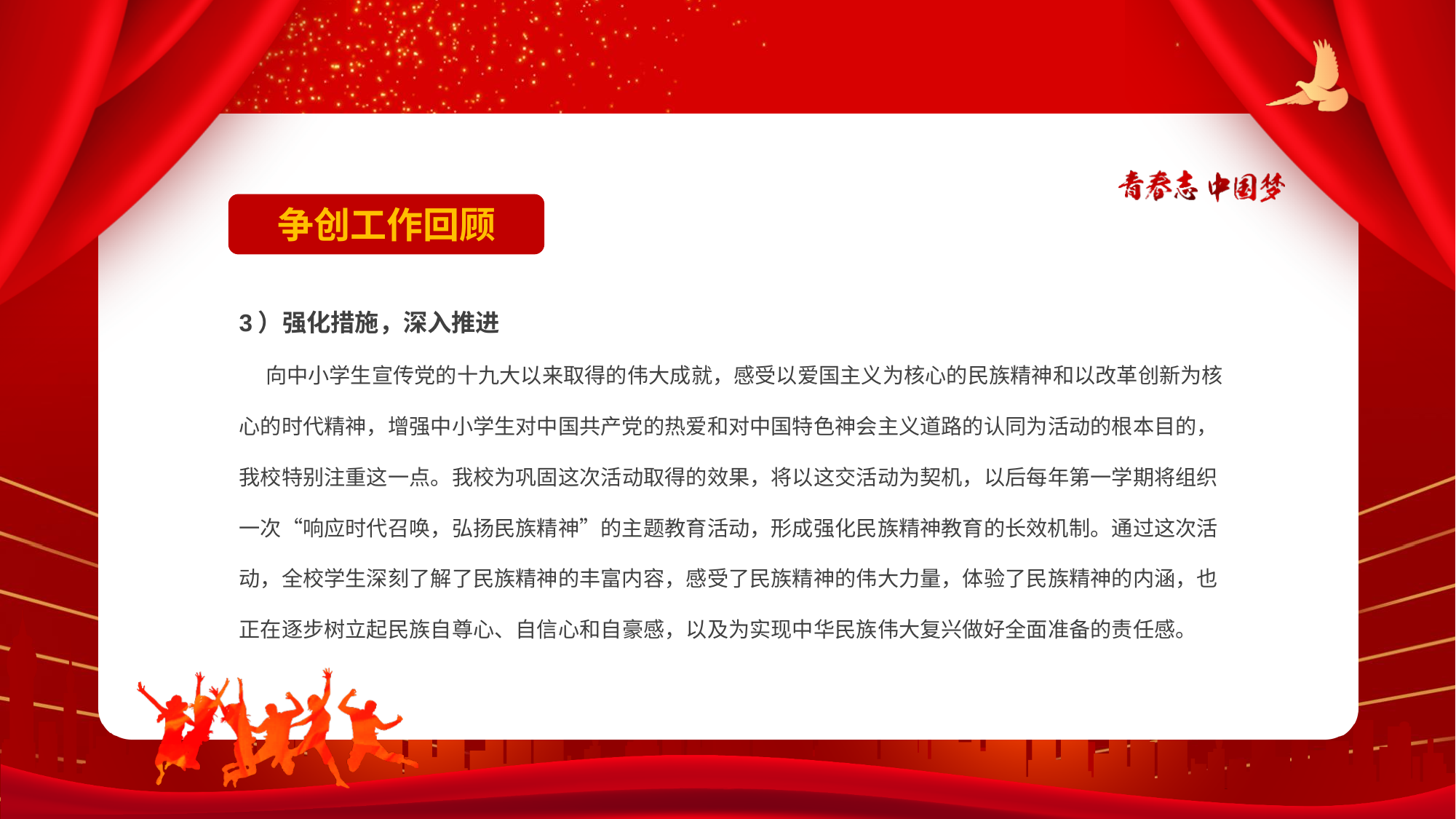

争创工作回顾
3）强化措施，深入推进
  向中小学生宣传党的十九大以来取得的伟大成就，感受以爱国主义为核心的民族精神和以改革创新为核心的时代精神，增强中小学生对中国共产党的热爱和对中国特色神会主义道路的认同为活动的根本目的，我校特别注重这一点。我校为巩固这次活动取得的效果，将以这交活动为契机，以后每年第一学期将组织一次“响应时代召唤，弘扬民族精神”的主题教育活动，形成强化民族精神教育的长效机制。通过这次活动，全校学生深刻了解了民族精神的丰富内容，感受了民族精神的伟大力量，体验了民族精神的内涵，也正在逐步树立起民族自尊心、自信心和自豪感，以及为实现中华民族伟大复兴做好全面准备的责任感。